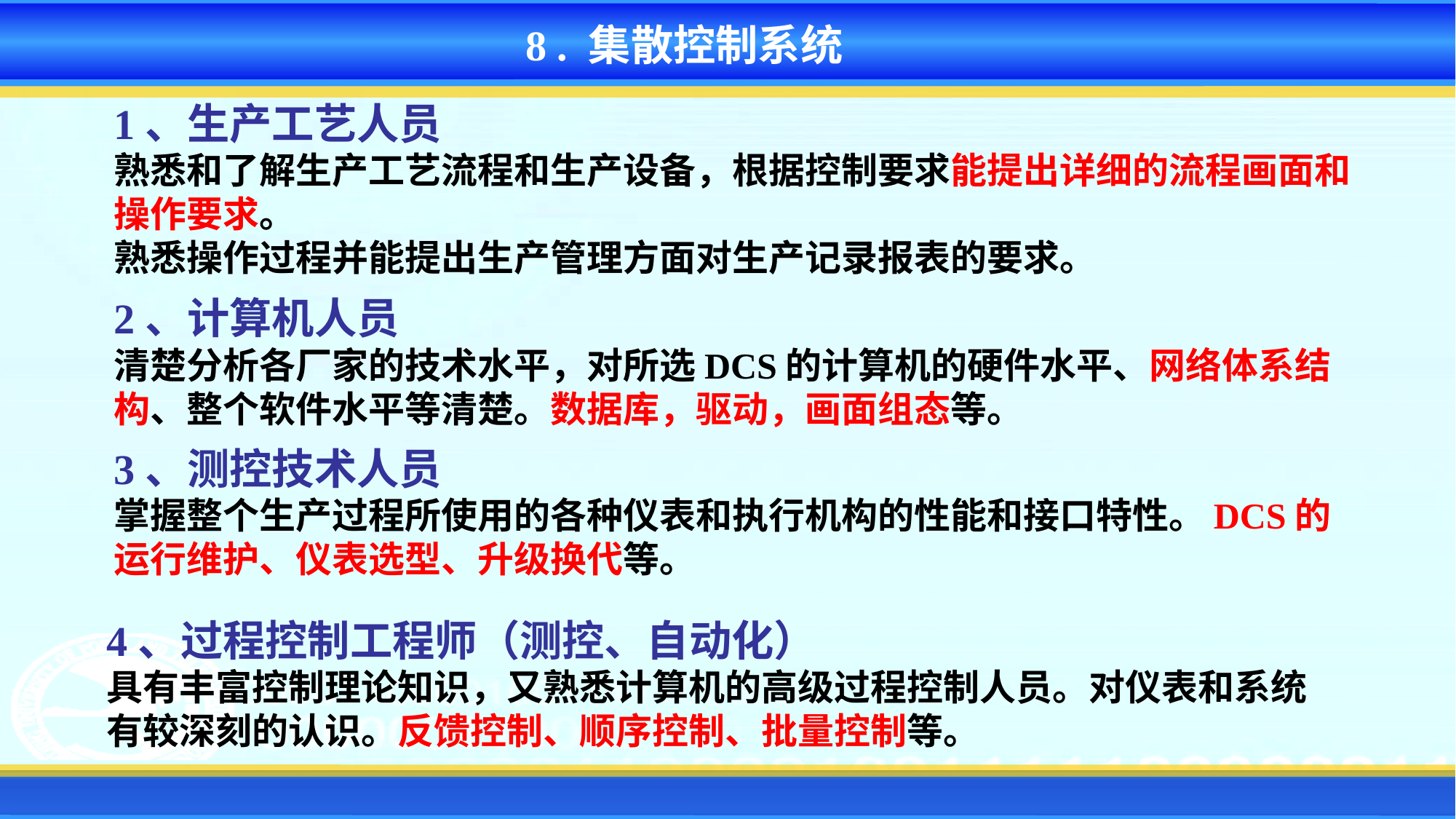

8 . 集散控制系统
1、生产工艺人员
熟悉和了解生产工艺流程和生产设备，根据控制要求能提出详细的流程画面和操作要求。
熟悉操作过程并能提出生产管理方面对生产记录报表的要求。
2、计算机人员
清楚分析各厂家的技术水平，对所选DCS的计算机的硬件水平、网络体系结构、整个软件水平等清楚。数据库，驱动，画面组态等。
3、测控技术人员
掌握整个生产过程所使用的各种仪表和执行机构的性能和接口特性。DCS的运行维护、仪表选型、升级换代等。
4、过程控制工程师（测控、自动化）
具有丰富控制理论知识，又熟悉计算机的高级过程控制人员。对仪表和系统有较深刻的认识。反馈控制、顺序控制、批量控制等。